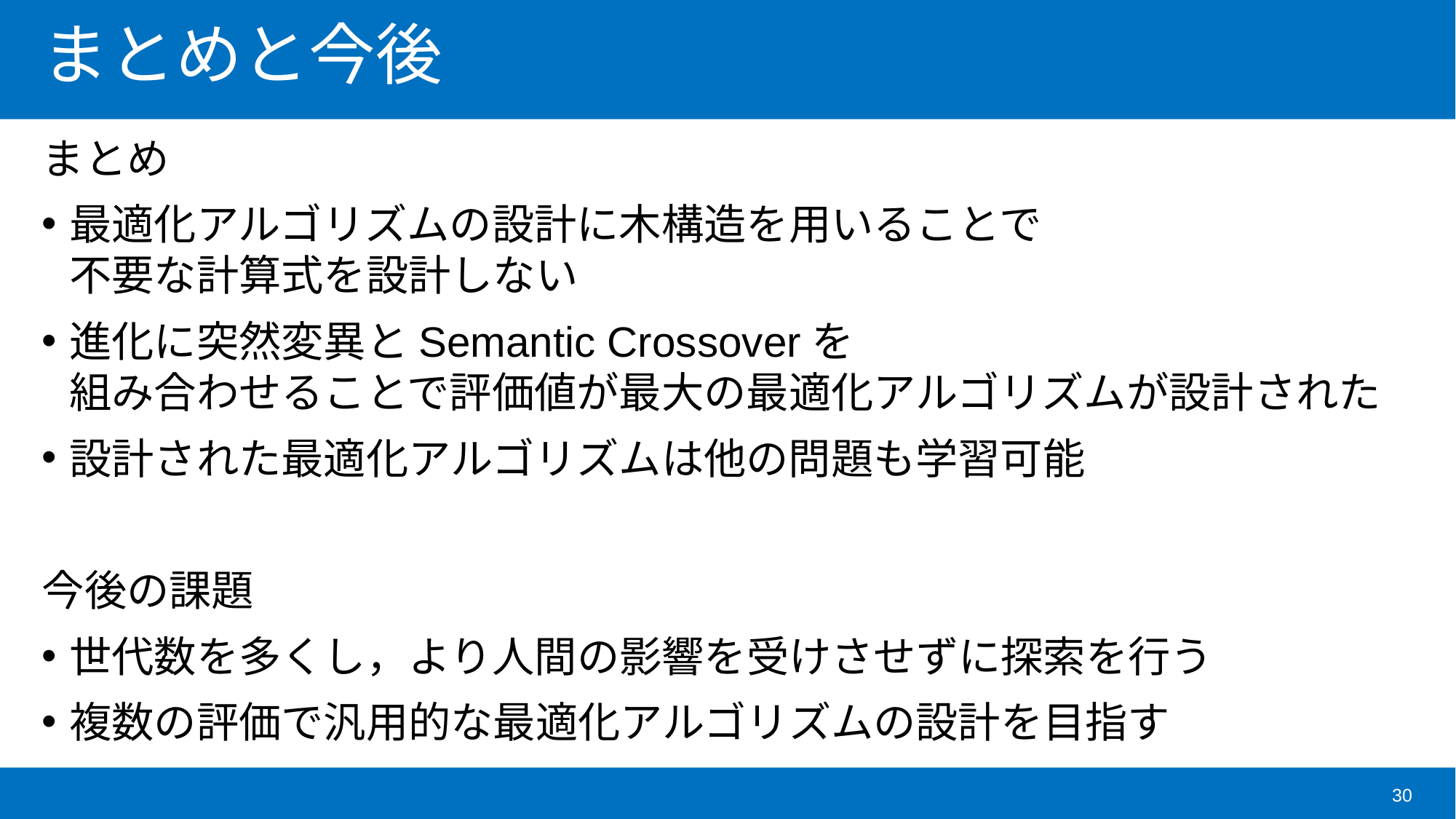

# まとめと今後
まとめ
最適化アルゴリズムの設計に木構造を用いることで
不要な計算式を設計しない
進化に突然変異とSemantic Crossoverを
組み合わせることで評価値が最大の最適化アルゴリズムが設計された
設計された最適化アルゴリズムは他の問題も学習可能

今後の課題
世代数を多くし，より人間の影響を受けさせずに探索を行う
複数の評価で汎用的な最適化アルゴリズムの設計を目指す
30